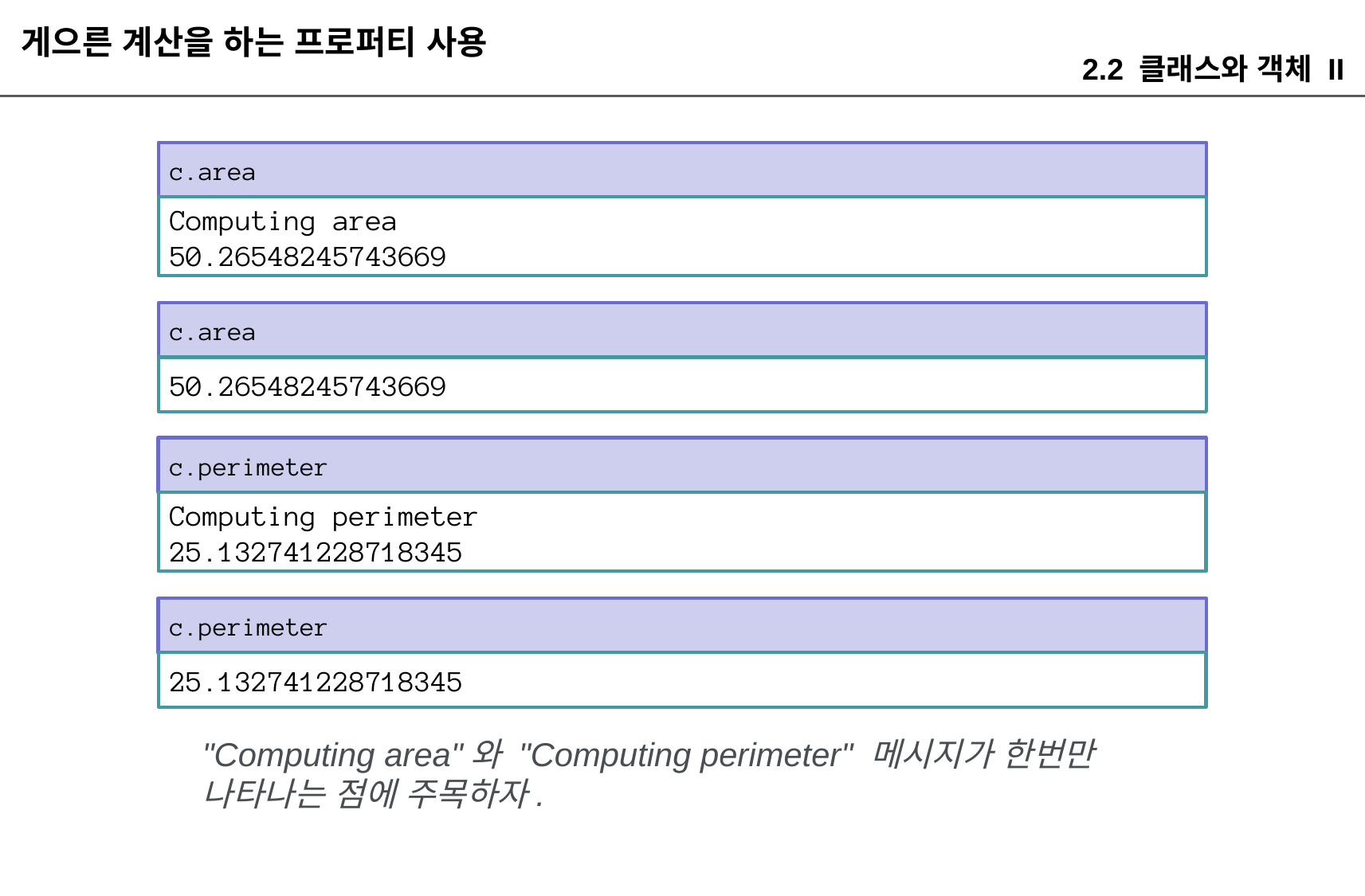

게으른 계산을 하는 프로퍼티 사용
2.2 클래스와 객체 II
c.area
Computing area
50.26548245743669
c.area
50.26548245743669
c.perimeter
Computing perimeter
25.132741228718345
c.perimeter
25.132741228718345
"Computing area"와 "Computing perimeter" 메시지가 한번만 나타나는 점에 주목하자.